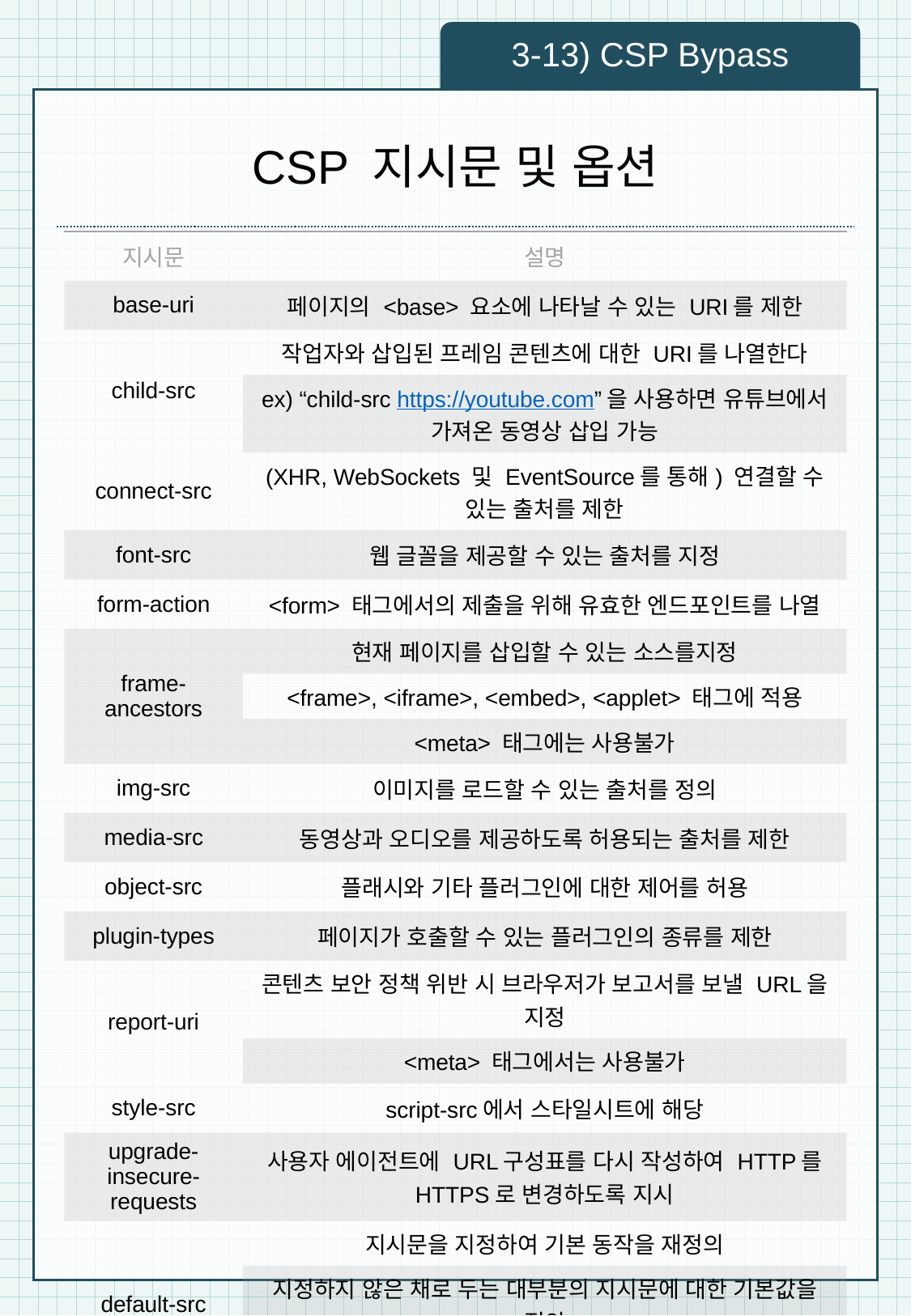

3-13) CSP Bypass

# CSP 지시문 및 옵션
| 지시문 | 설명 |
| --- | --- |
| base-uri | 페이지의 <base> 요소에 나타날 수 있는 URI를 제한 |
| child-src | 작업자와 삽입된 프레임 콘텐츠에 대한 URI를 나열한다 |
|  | ex) “child-src https://youtube.com”을 사용하면 유튜브에서 가져온 동영상 삽입 가능 |
| connect-src | (XHR, WebSockets 및 EventSource를 통해) 연결할 수 있는 출처를 제한 |
| font-src | 웹 글꼴을 제공할 수 있는 출처를 지정 |
| form-action | <form> 태그에서의 제출을 위해 유효한 엔드포인트를 나열 |
| frame-ancestors | 현재 페이지를 삽입할 수 있는 소스를지정 |
|  | <frame>, <iframe>, <embed>, <applet> 태그에 적용 |
|  | <meta> 태그에는 사용불가 |
| img-src | 이미지를 로드할 수 있는 출처를 정의 |
| media-src | 동영상과 오디오를 제공하도록 허용되는 출처를 제한 |
| object-src | 플래시와 기타 플러그인에 대한 제어를 허용 |
| plugin-types | 페이지가 호출할 수 있는 플러그인의 종류를 제한 |
| report-uri | 콘텐츠 보안 정책 위반 시 브라우저가 보고서를 보낼 URL을 지정 |
|  | <meta> 태그에서는 사용불가 |
| style-src | script-src에서 스타일시트에 해당 |
| upgrade-insecure-requests | 사용자 에이전트에 URL구성표를 다시 작성하여 HTTP를 HTTPS로 변경하도록 지시 |
| default-src | 지시문을 지정하여 기본 동작을 재정의 |
|  | 지정하지 않은 채로 두는 대부분의 지시문에 대한 기본값을 정의 |
|  | -src로 끝나는 모든 지시문에 이 사항이 적용 |